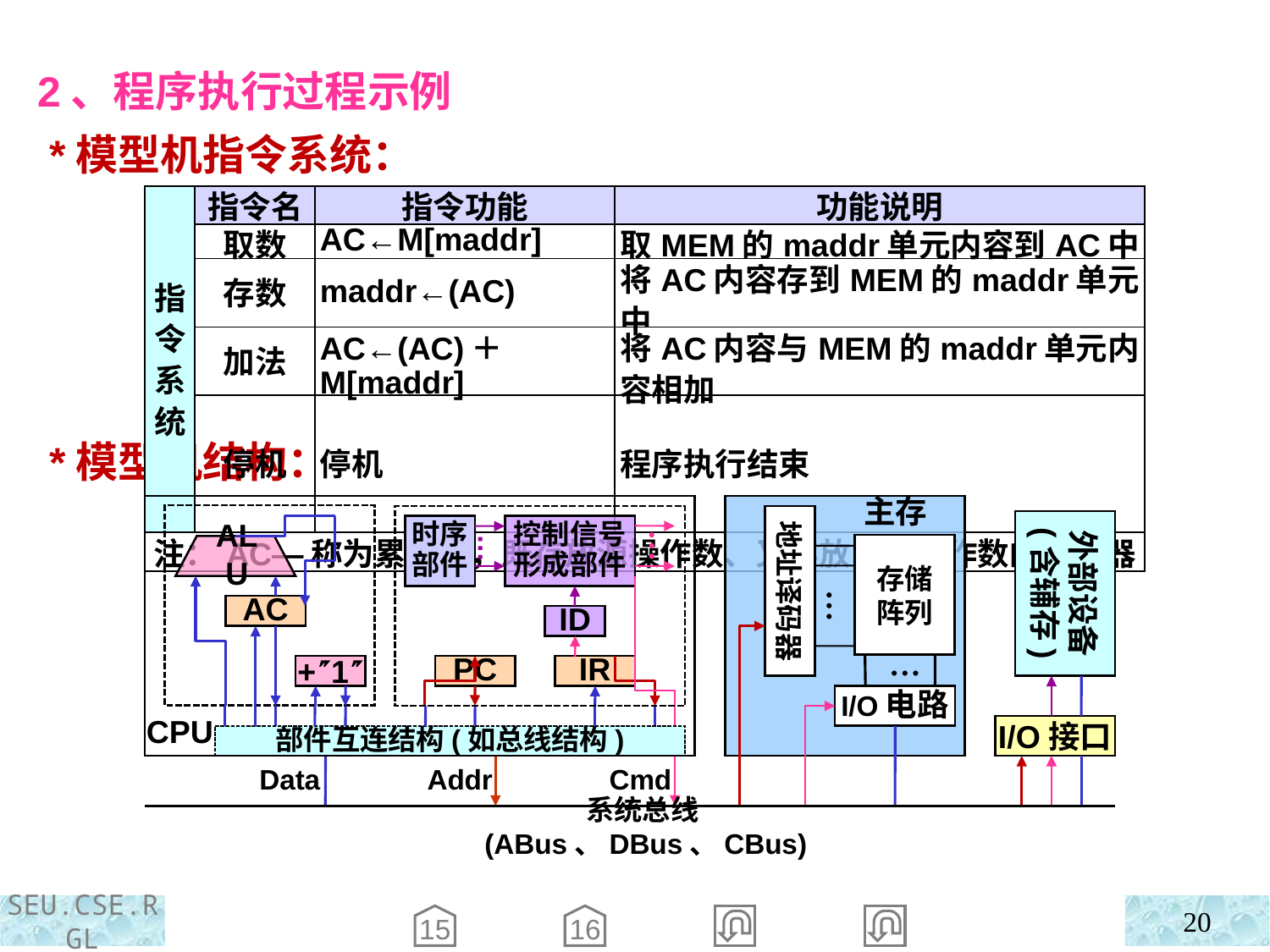

2、程序执行过程示例
 *模型机指令系统：

 *模型机结构：
| 指令系统 | 指令名 | 指令功能 | 功能说明 |
| --- | --- | --- | --- |
|  | 取数 | AC←M[maddr] | 取MEM的maddr单元内容到AC中 |
|  | 存数 | maddr←(AC) | 将AC内容存到MEM的maddr单元中 |
|  | 加法 | AC←(AC)＋M[maddr] | 将AC内容与MEM的maddr单元内容相加 |
|  | 停机 | 停机 | 程序执行结束 |
| 注：AC—称为累加器，既存放源操作数、又存放目的操作数的寄存器 |  |  |  |

主存

地址译码器
外部设备
(含辅存)
时序部件
控制信号形成部件
…
…
存储
阵列

ALU

…
AC
ID

…
+″1″
PC
IR

I/O电路
CPU
I/O接口
部件互连结构(如总线结构)
Data
Addr
Cmd
系统总线(ABus、DBus、CBus)
20
15
16